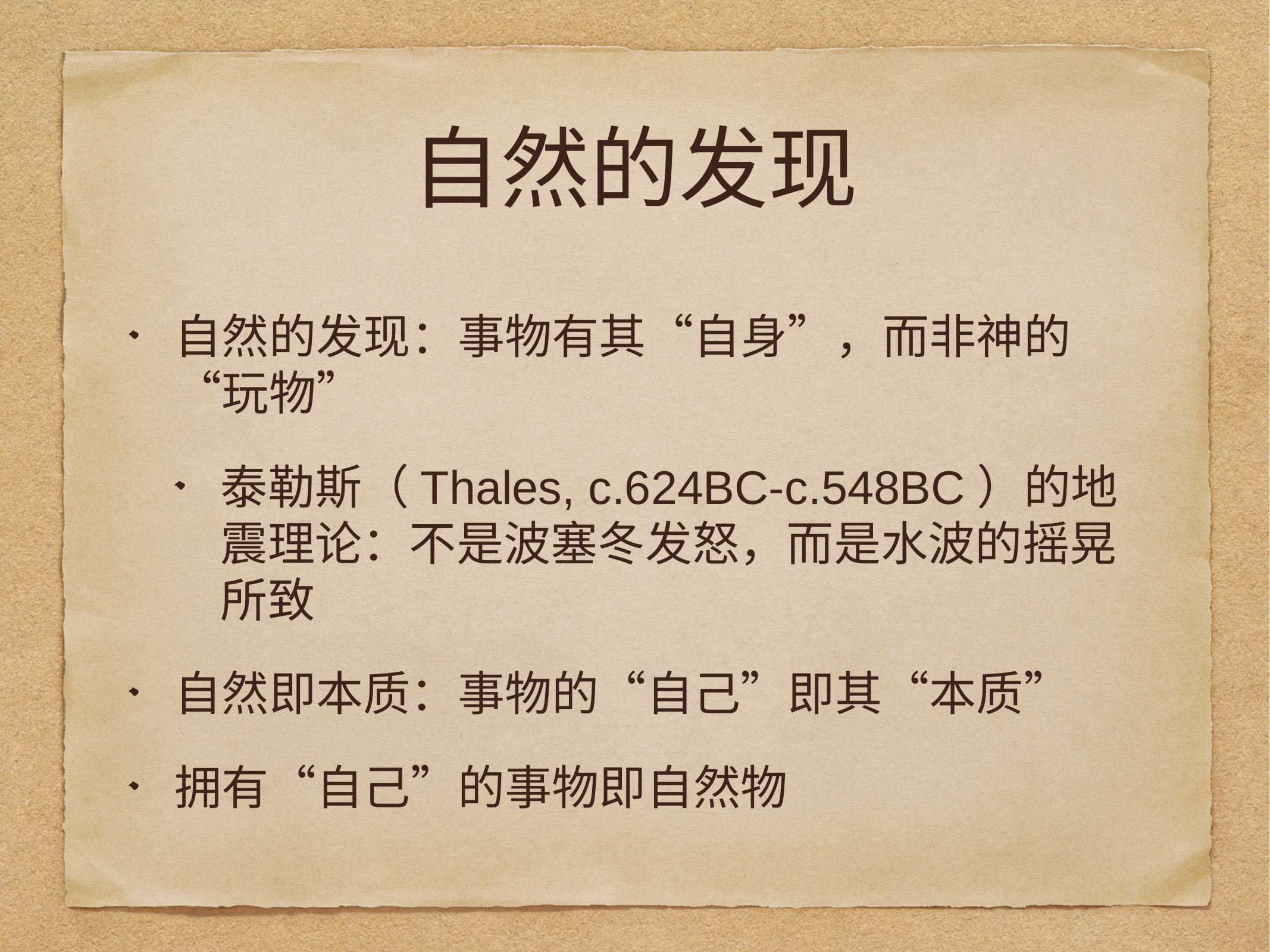

# 自然的发现
自然的发现：事物有其“自身”，而非神的“玩物”
泰勒斯（Thales, c.624BC-c.548BC）的地震理论：不是波塞冬发怒，而是水波的摇晃所致
自然即本质：事物的“自己”即其“本质”
拥有“自己”的事物即自然物